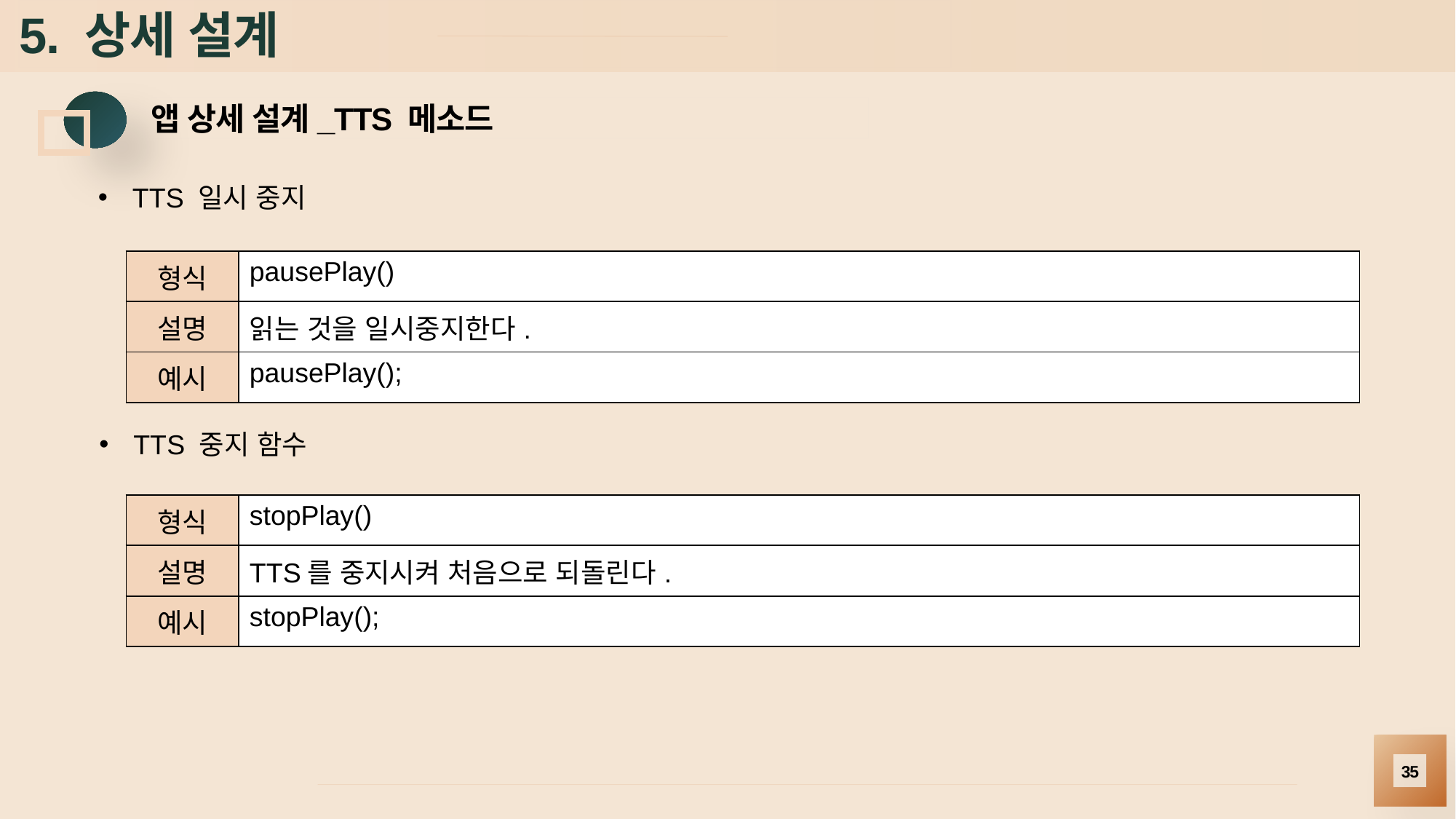

# 5. 상세 설계

앱 상세 설계_TTS 메소드

TTS 일시 중지
| 형식 | pausePlay() |
| --- | --- |
| 설명 | 읽는 것을 일시중지한다. |
| 예시 | pausePlay(); |
TTS 중지 함수
| 형식 | stopPlay() |
| --- | --- |
| 설명 | TTS를 중지시켜 처음으로 되돌린다. |
| 예시 | stopPlay(); |
35